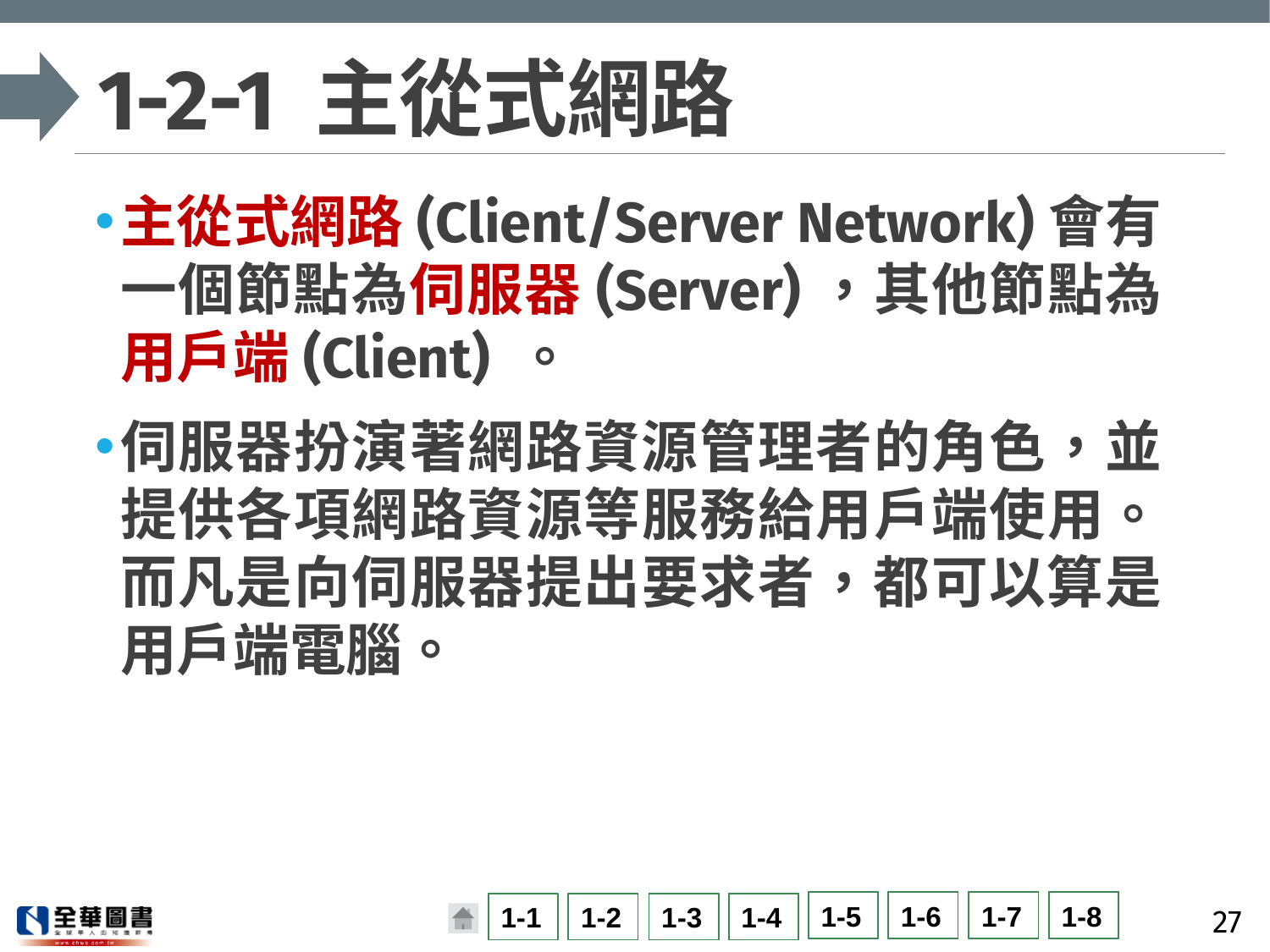

# 1-2-1 主從式網路
主從式網路(Client/Server Network)會有一個節點為伺服器(Server)，其他節點為用戶端(Client) 。
伺服器扮演著網路資源管理者的角色，並提供各項網路資源等服務給用戶端使用。而凡是向伺服器提出要求者，都可以算是用戶端電腦。

27